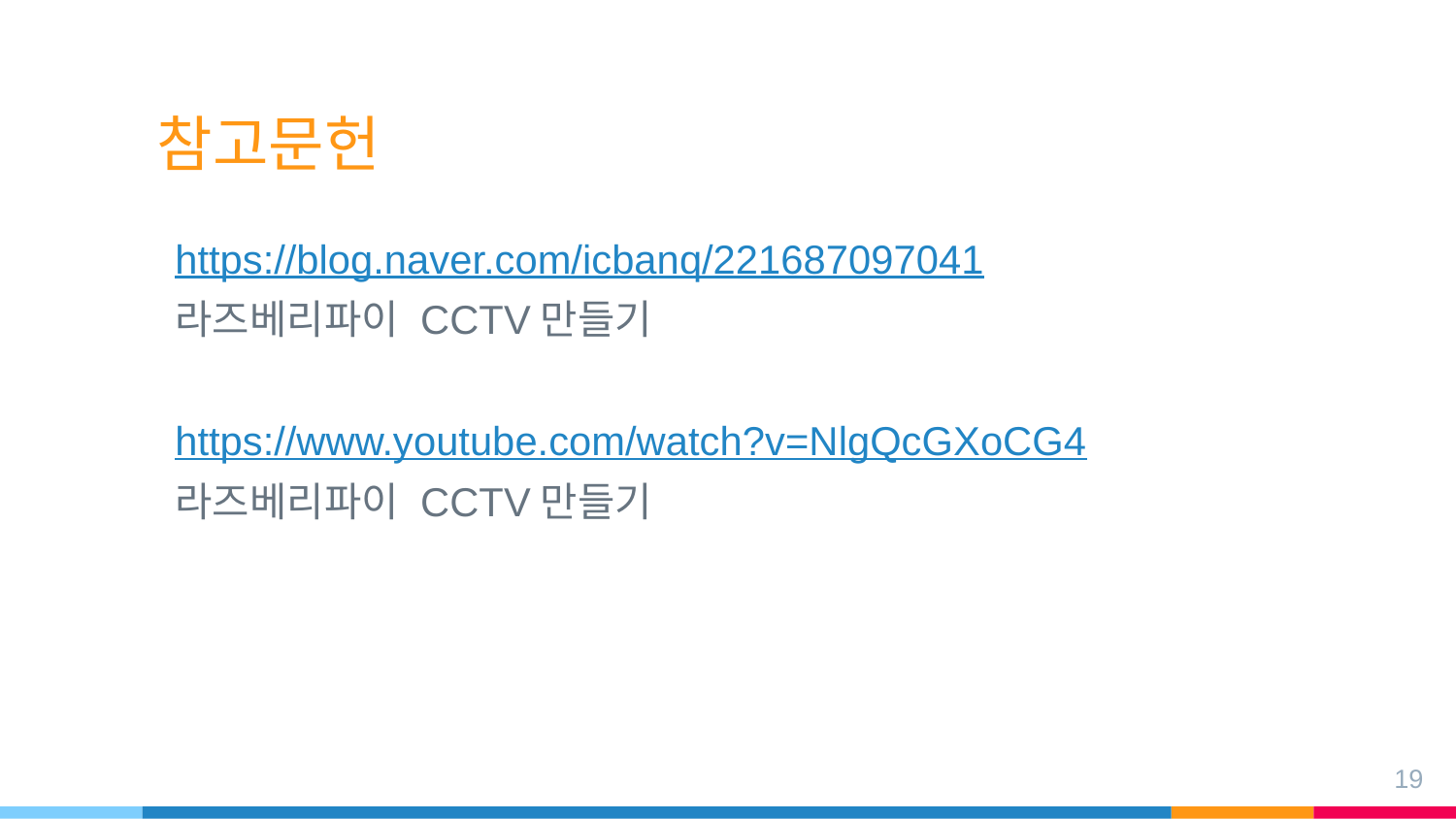

# 참고문헌
https://blog.naver.com/icbanq/221687097041
라즈베리파이 CCTV만들기

https://www.youtube.com/watch?v=NlgQcGXoCG4
라즈베리파이 CCTV만들기

19